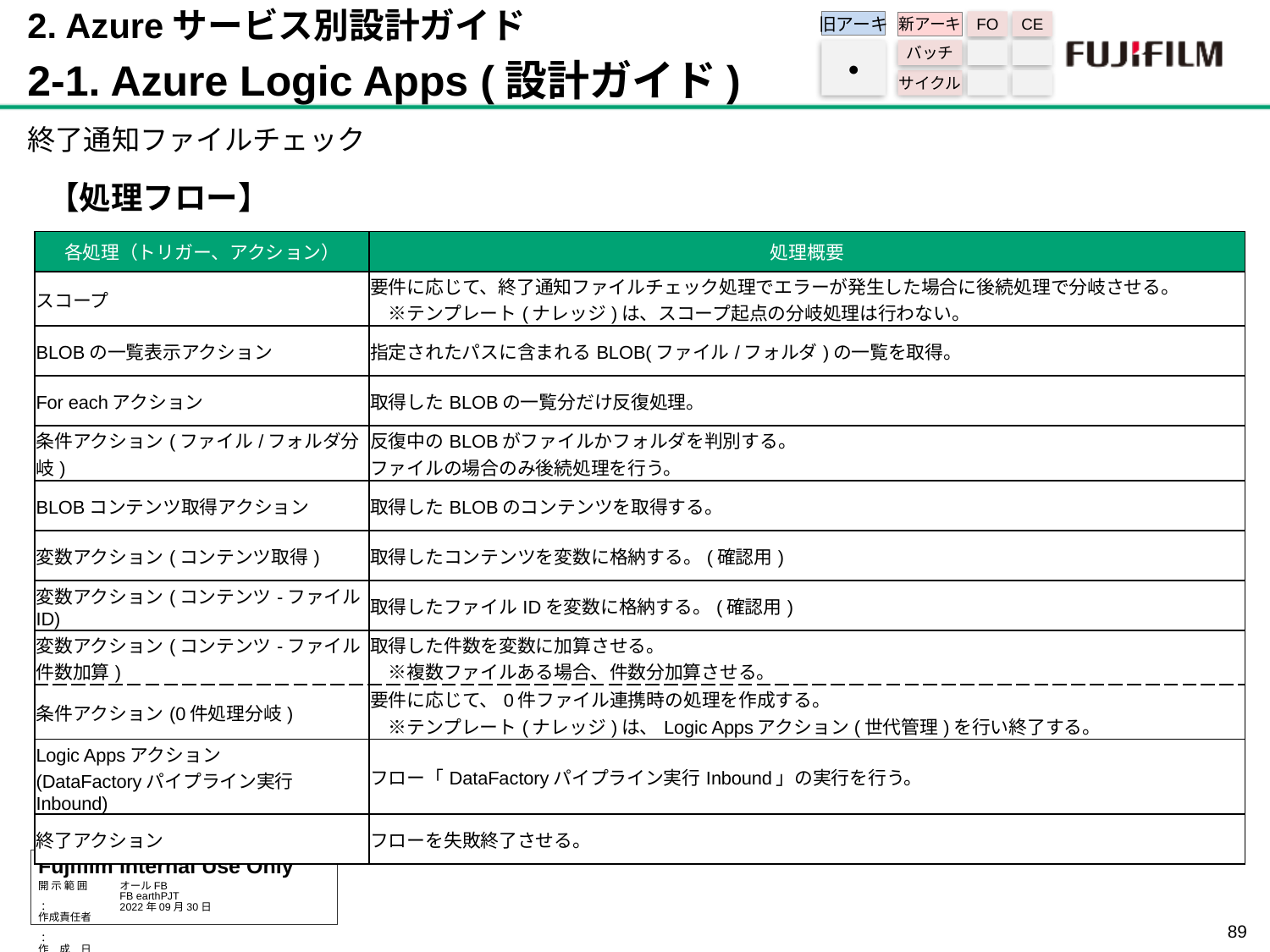

2. Azureサービス別設計ガイド
2-1. Azure Logic Apps (設計ガイド)
旧アーキ
FO
CE
新アーキ
バッチ

サイクル

●
終了通知ファイルチェック

【処理フロー】

| 各処理（トリガー、アクション） | 処理概要 |
| --- | --- |
| スコープ | 要件に応じて、終了通知ファイルチェック処理でエラーが発生した場合に後続処理で分岐させる。 　※テンプレート(ナレッジ)は、スコープ起点の分岐処理は行わない。 |
| BLOBの一覧表示アクション | 指定されたパスに含まれるBLOB(ファイル/フォルダ)の一覧を取得。 |
| For eachアクション | 取得したBLOBの一覧分だけ反復処理。 |
| 条件アクション(ファイル/フォルダ分岐) | 反復中のBLOBがファイルかフォルダを判別する。 ファイルの場合のみ後続処理を行う。 |
| BLOBコンテンツ取得アクション | 取得したBLOBのコンテンツを取得する。 |
| 変数アクション(コンテンツ取得) | 取得したコンテンツを変数に格納する。(確認用) |
| 変数アクション(コンテンツ-ファイルID) | 取得したファイルIDを変数に格納する。(確認用) |
| 変数アクション(コンテンツ-ファイル件数加算) | 取得した件数を変数に加算させる。 　※複数ファイルある場合、件数分加算させる。 |
| 条件アクション(0件処理分岐) | 要件に応じて、0件ファイル連携時の処理を作成する。 　※テンプレート(ナレッジ)は、Logic Appsアクション(世代管理)を行い終了する。 |
| Logic Appsアクション (DataFactoryパイプライン実行Inbound) | フロー「DataFactoryパイプライン実行Inbound」の実行を行う。 |
| 終了アクション | フローを失敗終了させる。 |
89